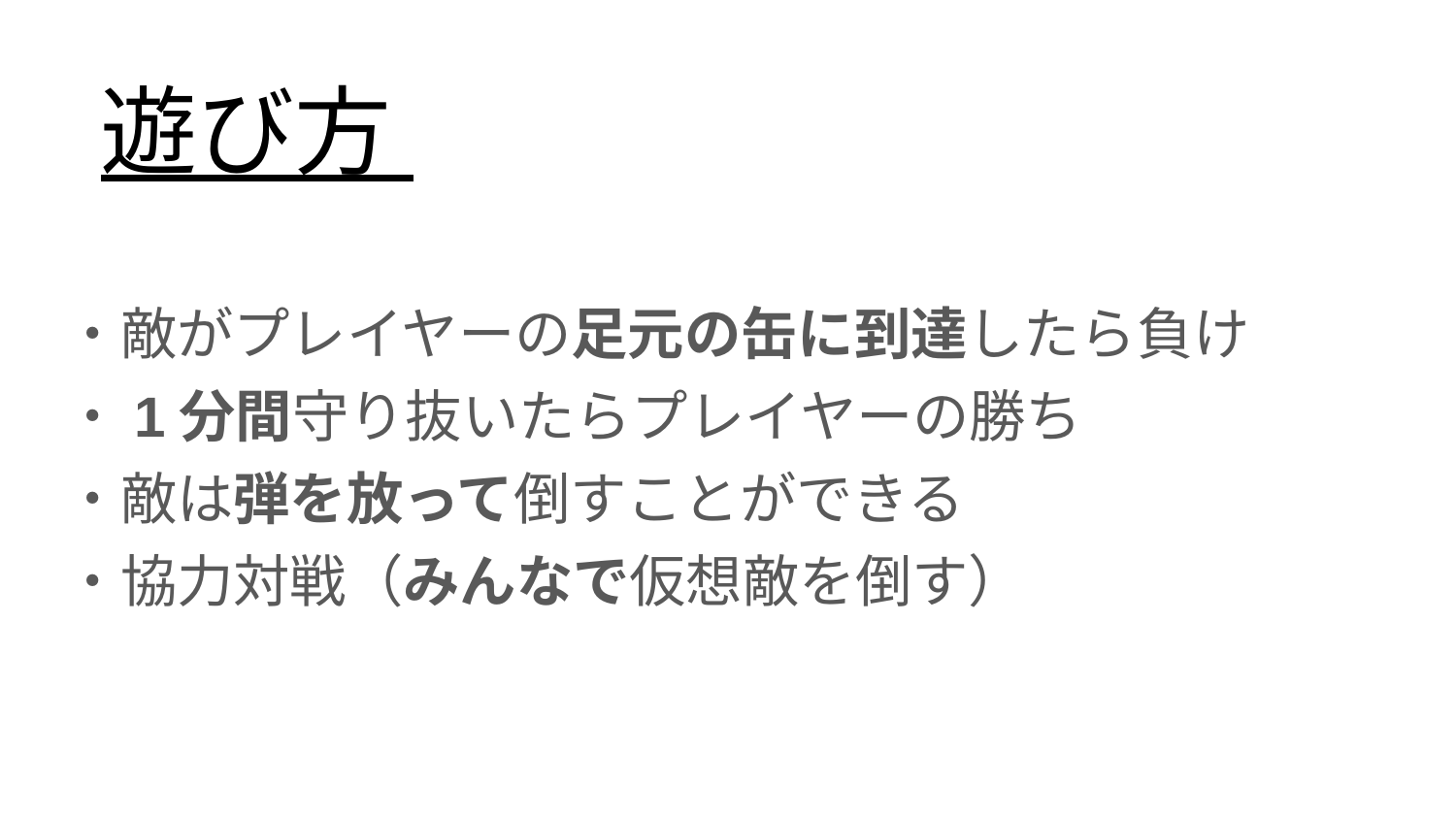

遊び方
・敵がプレイヤーの足元の缶に到達したら負け

・1分間守り抜いたらプレイヤーの勝ち

・敵は弾を放って倒すことができる

・協力対戦（みんなで仮想敵を倒す）